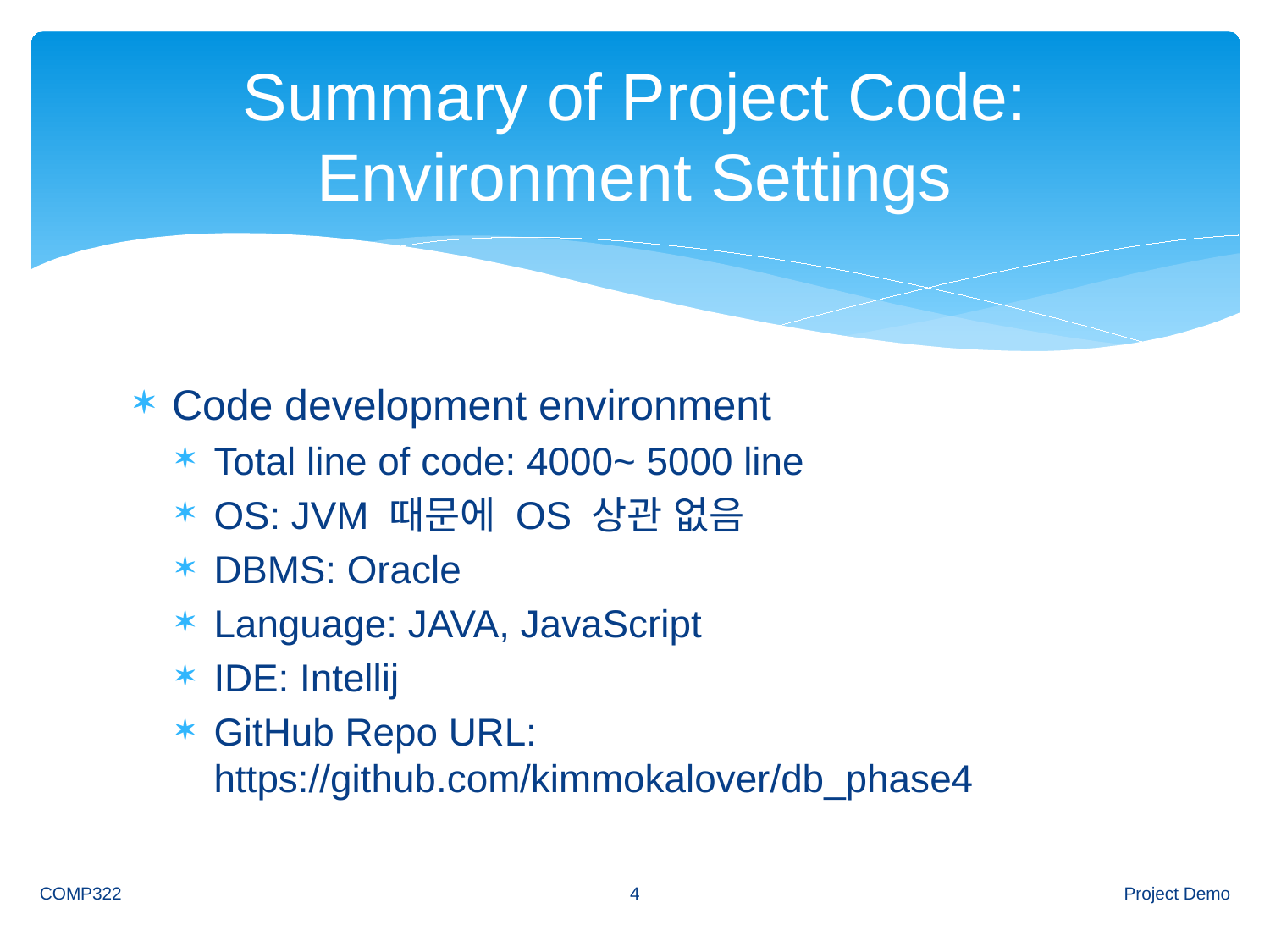

# Summary of Project Code: Environment Settings
Code development environment
Total line of code: 4000~ 5000 line
OS: JVM 때문에 OS 상관 없음
DBMS: Oracle
Language: JAVA, JavaScript
IDE: Intellij
GitHub Repo URL: https://github.com/kimmokalover/db_phase4

4
COMP322
Project Demo